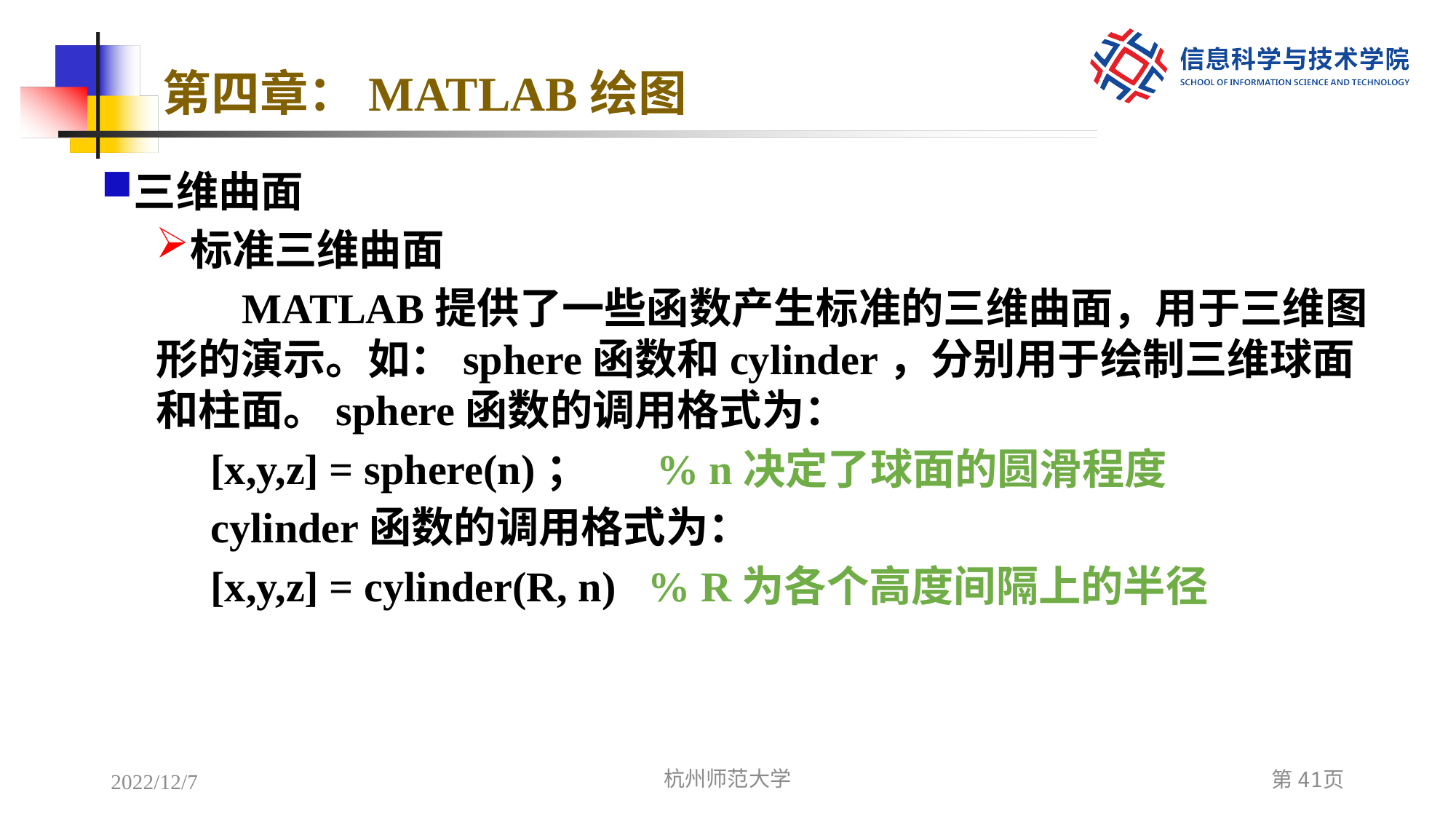

# 第四章：MATLAB绘图
三维曲面
标准三维曲面
MATLAB提供了一些函数产生标准的三维曲面，用于三维图形的演示。如：sphere函数和cylinder，分别用于绘制三维球面和柱面。sphere函数的调用格式为：
[x,y,z] = sphere(n)；      % n决定了球面的圆滑程度
cylinder函数的调用格式为：
[x,y,z] = cylinder(R, n)   % R为各个高度间隔上的半径

2022/12/7
杭州师范大学
第41页